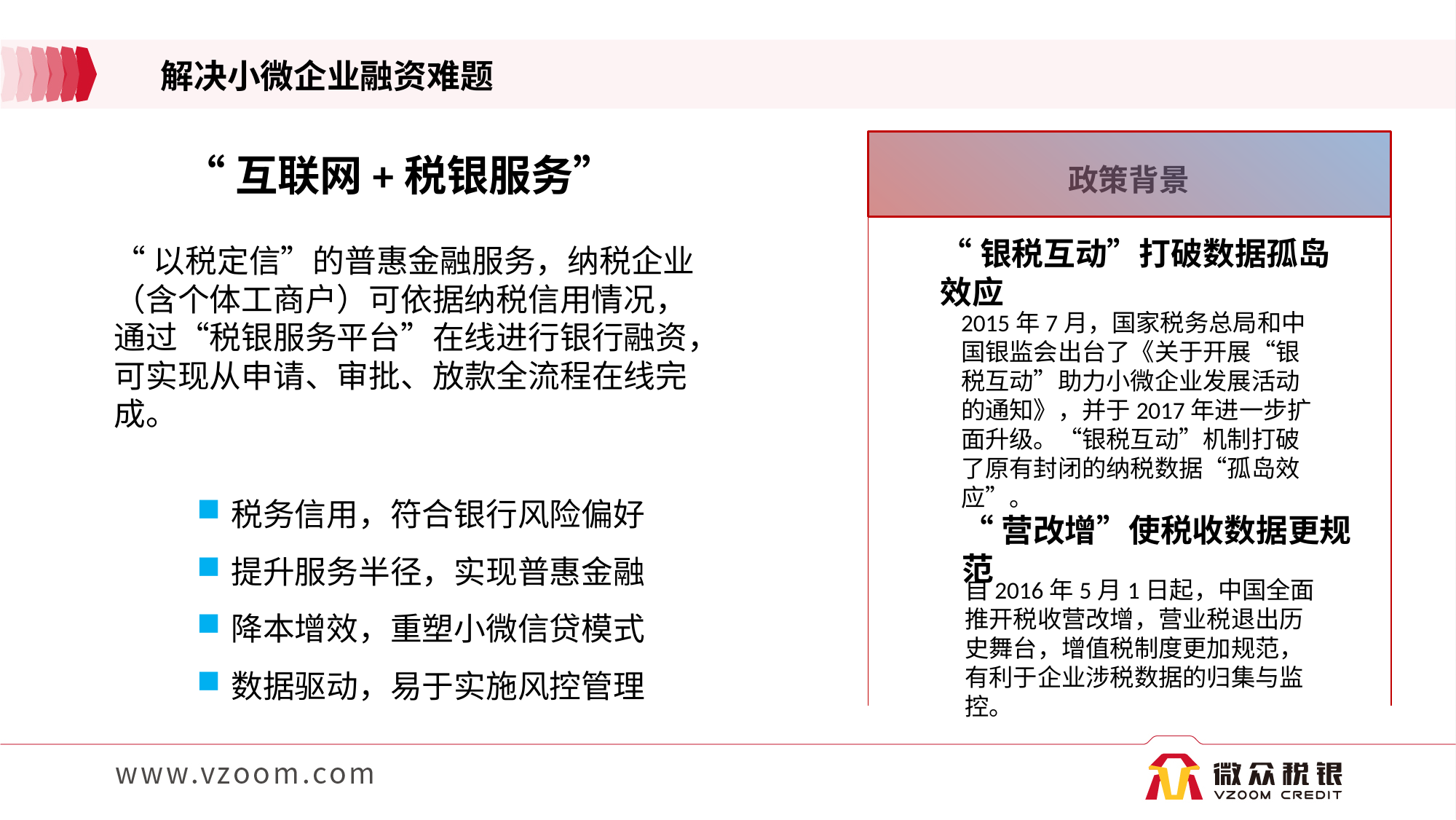

解决小微企业融资难题

“互联网+税银服务”
政策背景
“银税互动”打破数据孤岛效应
“以税定信”的普惠金融服务，纳税企业（含个体工商户）可依据纳税信用情况，通过“税银服务平台”在线进行银行融资，可实现从申请、审批、放款全流程在线完成。
2015年7月，国家税务总局和中国银监会出台了《关于开展“银税互动”助力小微企业发展活动的通知》，并于2017年进一步扩面升级。“银税互动”机制打破了原有封闭的纳税数据“孤岛效应”。
税务信用，符合银行风险偏好
提升服务半径，实现普惠金融
降本增效，重塑小微信贷模式
数据驱动，易于实施风控管理
“营改增”使税收数据更规范
自2016年5月1日起，中国全面推开税收营改增，营业税退出历史舞台，增值税制度更加规范，有利于企业涉税数据的归集与监控。